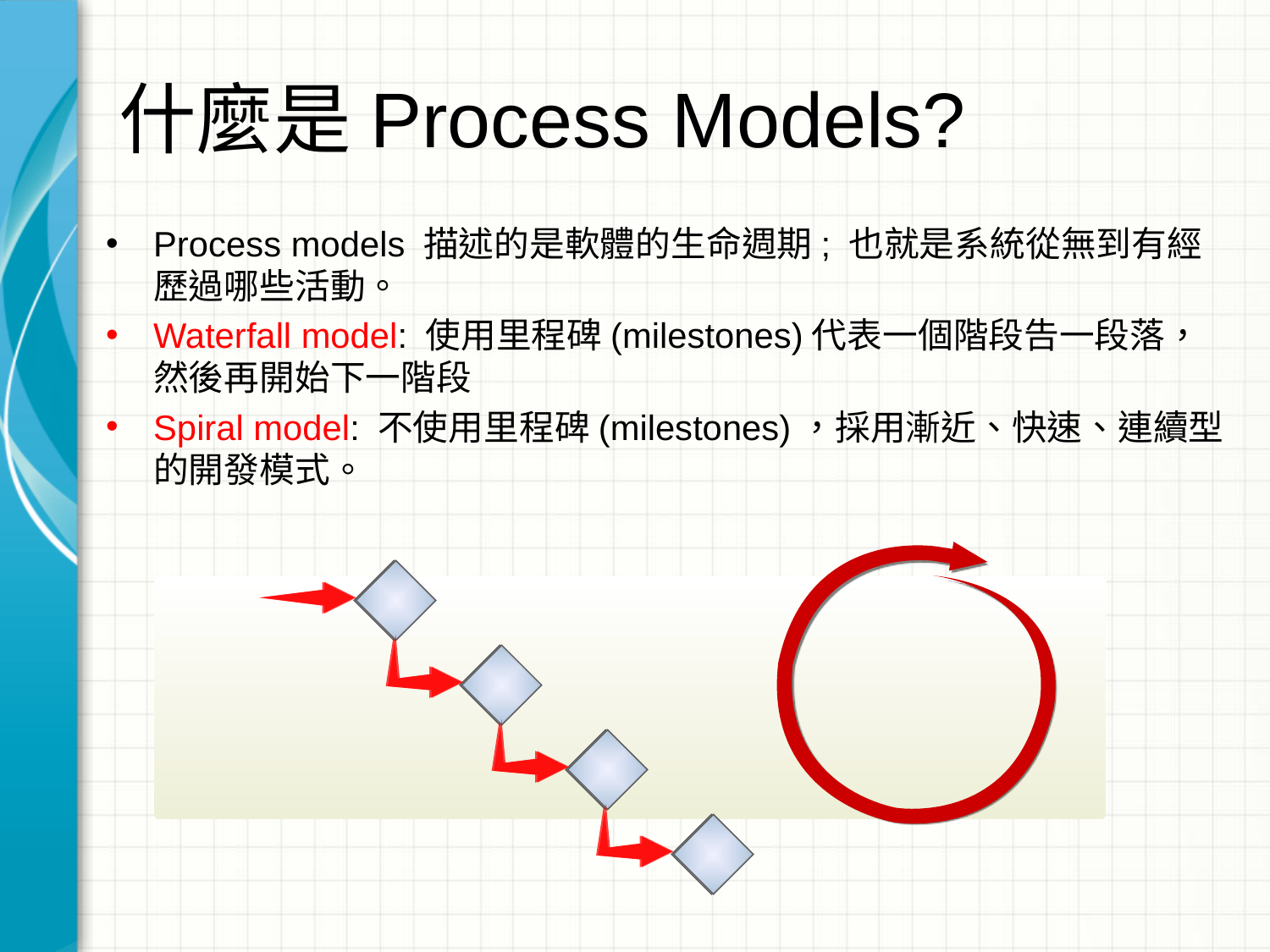

# 什麼是Process Models?
Process models 描述的是軟體的生命週期; 也就是系統從無到有經歷過哪些活動。
Waterfall model: 使用里程碑(milestones)代表一個階段告一段落，然後再開始下一階段
Spiral model: 不使用里程碑(milestones)，採用漸近、快速、連續型的開發模式。